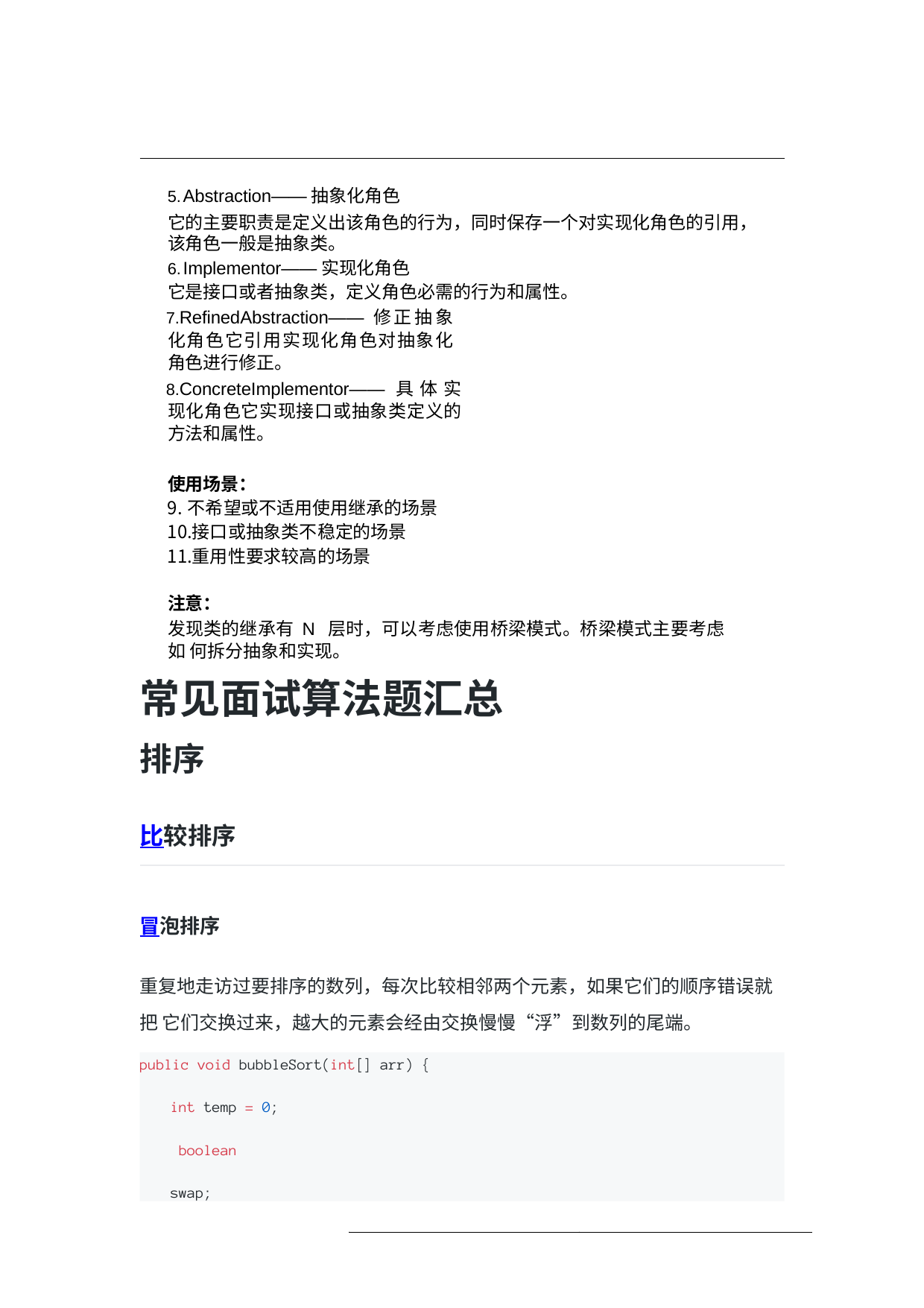

Abstraction——抽象化角色
它的主要职责是定义出该角色的行为，同时保存一个对实现化角色的引用， 该角色一般是抽象类。
Implementor——实现化角色
它是接口或者抽象类，定义角色必需的行为和属性。
RefinedAbstraction—— 修正抽象 化角色它引用实现化角色对抽象化 角色进行修正。
ConcreteImplementor—— 具 体 实 现化角色它实现接口或抽象类定义的 方法和属性。

使用场景：
不希望或不适用使用继承的场景
接口或抽象类不稳定的场景
重用性要求较高的场景
注意：
发现类的继承有 N 层时，可以考虑使用桥梁模式。桥梁模式主要考虑如 何拆分抽象和实现。
常见面试算法题汇总
排序
比较排序

冒泡排序
重复地走访过要排序的数列，每次比较相邻两个元素，如果它们的顺序错误就把 它们交换过来，越大的元素会经由交换慢慢“浮”到数列的尾端。

public void bubbleSort(int[] arr) {
int temp = 0;  boolean swap;